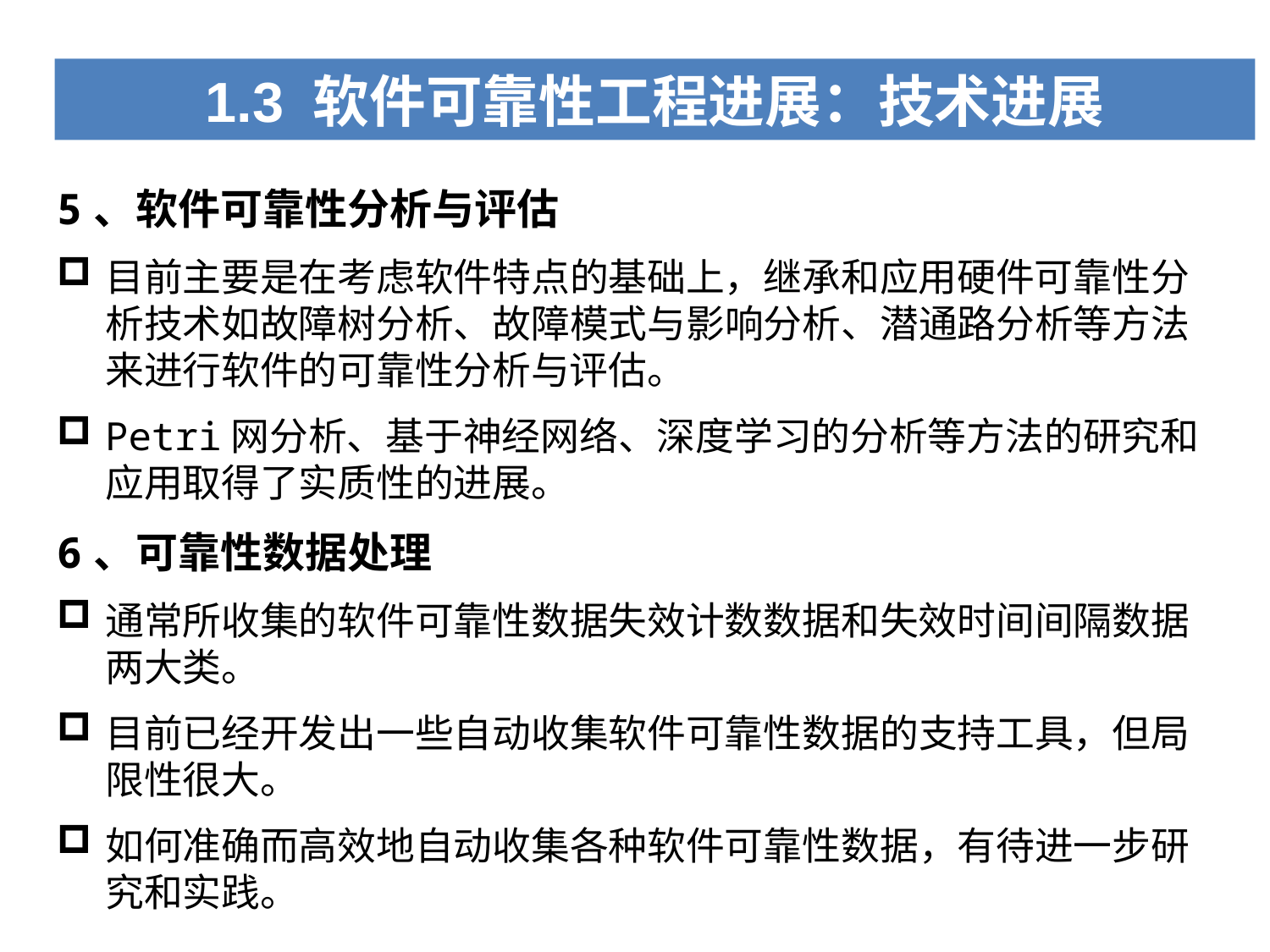

1.3 软件可靠性工程进展：技术进展
5、软件可靠性分析与评估
目前主要是在考虑软件特点的基础上，继承和应用硬件可靠性分析技术如故障树分析、故障模式与影响分析、潜通路分析等方法来进行软件的可靠性分析与评估。
Petri网分析、基于神经网络、深度学习的分析等方法的研究和应用取得了实质性的进展。
6、可靠性数据处理
通常所收集的软件可靠性数据失效计数数据和失效时间间隔数据两大类。
目前已经开发出一些自动收集软件可靠性数据的支持工具，但局限性很大。
如何准确而高效地自动收集各种软件可靠性数据，有待进一步研究和实践。